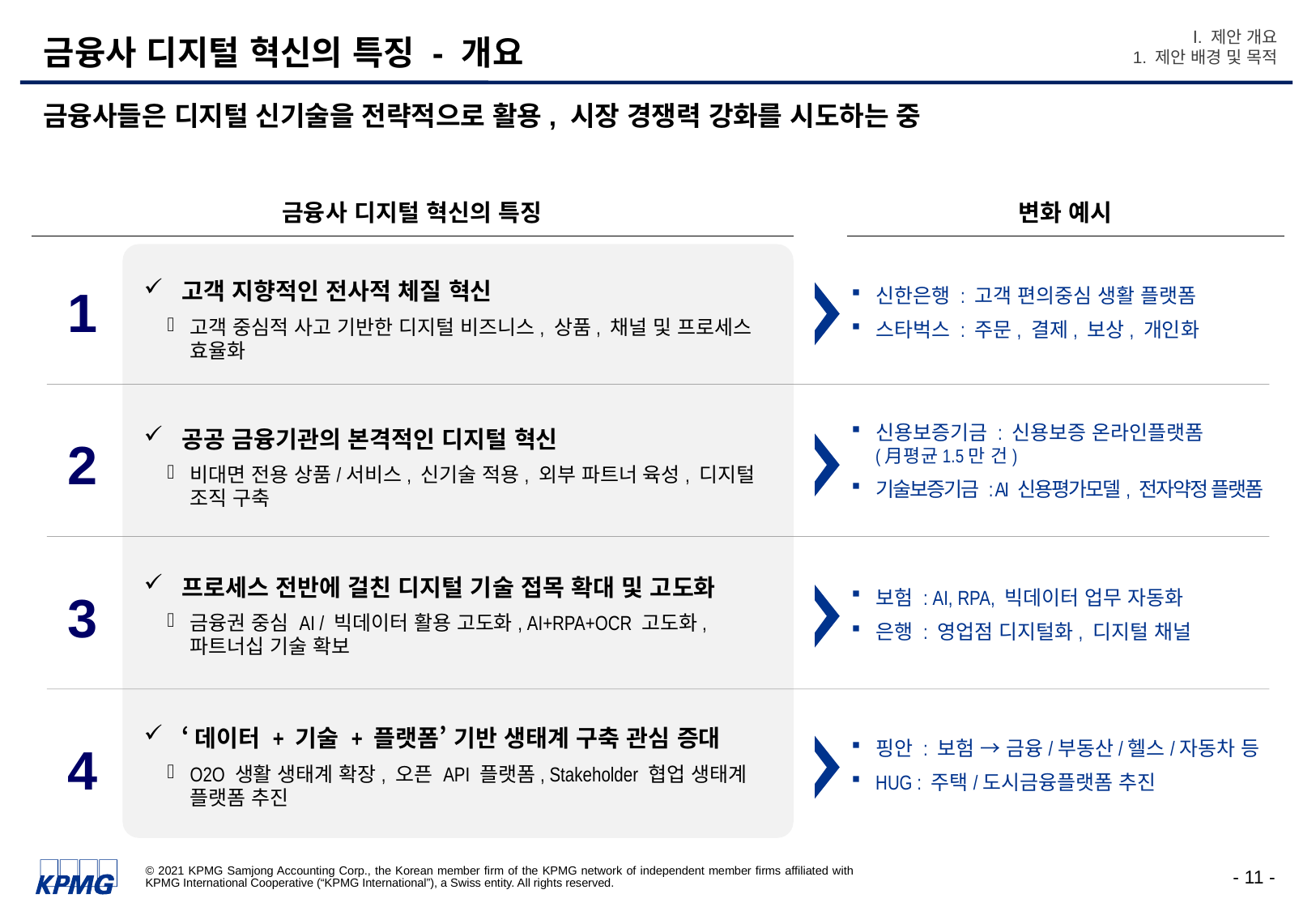

Ⅰ. 제안 개요
1. 제안 배경 및 목적
# 금융사 디지털 혁신의 특징 - 개요
금융사들은 디지털 신기술을 전략적으로 활용, 시장 경쟁력 강화를 시도하는 중
금융사 디지털 혁신의 특징
변화 예시

고객 지향적인 전사적 체질 혁신
고객 중심적 사고 기반한 디지털 비즈니스, 상품, 채널 및 프로세스 효율화
1
신한은행 : 고객 편의중심 생활 플랫폼
스타벅스 : 주문, 결제, 보상, 개인화

공공 금융기관의 본격적인 디지털 혁신
비대면 전용 상품/서비스, 신기술 적용, 외부 파트너 육성, 디지털 조직 구축
신용보증기금 : 신용보증 온라인플랫폼
(月평균1.5만 건)
기술보증기금 : AI 신용평가모델, 전자약정 플랫폼
2

프로세스 전반에 걸친 디지털 기술 접목 확대 및 고도화
금융권 중심 AI / 빅데이터 활용 고도화, AI+RPA+OCR 고도화, 파트너십 기술 확보
3
보험 : AI, RPA, 빅데이터 업무 자동화
은행 : 영업점 디지털화, 디지털 채널

‘데이터 + 기술 + 플랫폼’ 기반 생태계 구축 관심 증대
O2O 생활 생태계 확장, 오픈 API 플랫폼, Stakeholder 협업 생태계 플랫폼 추진
4
핑안 : 보험 → 금융/부동산/헬스/자동차 등
HUG : 주택/도시금융플랫폼 추진